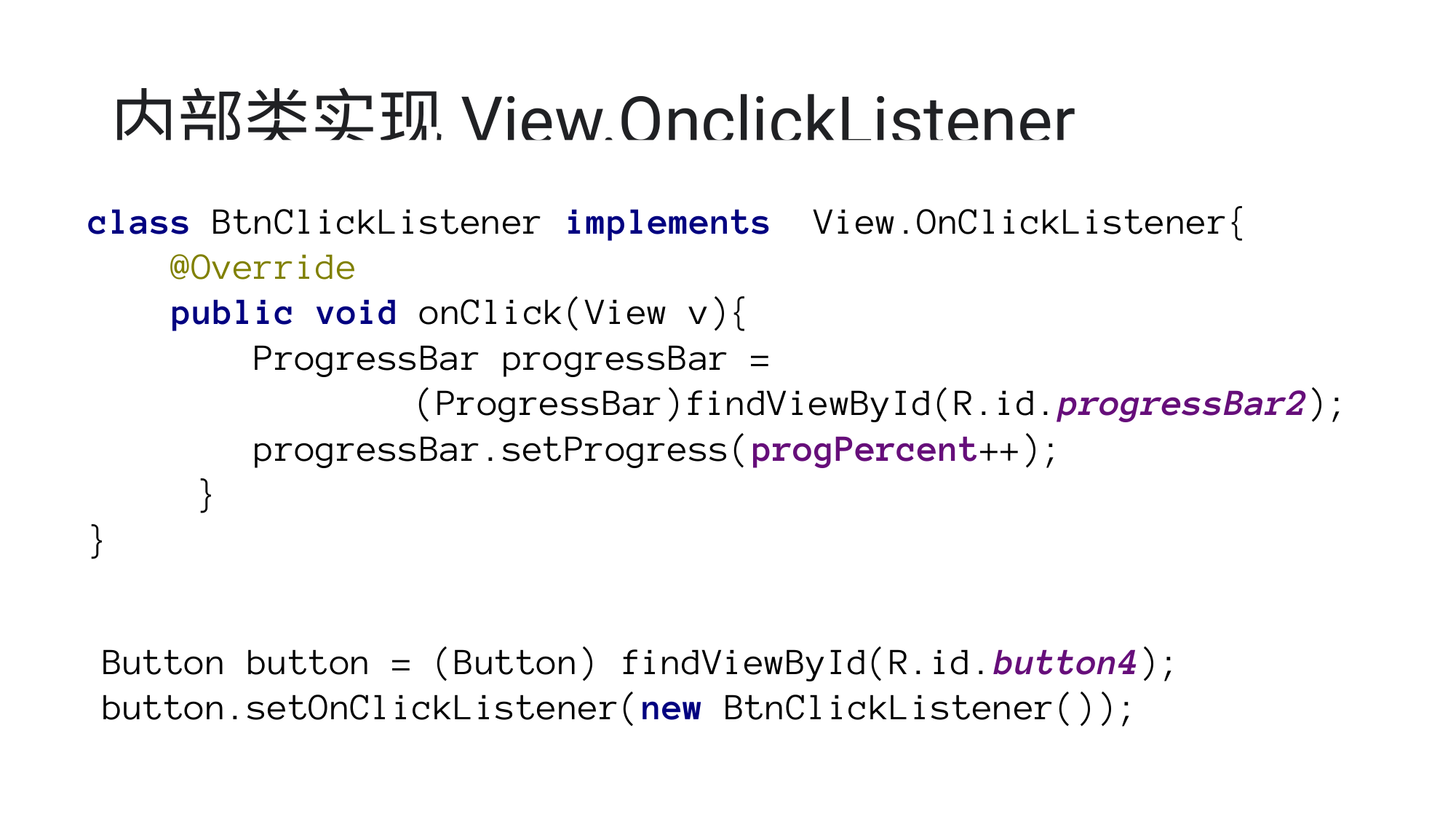

# 内部类实现View.OnclickListener
class BtnClickListener implements  View.OnClickListener{
    @Override
    public void onClick(View v){
        ProgressBar progressBar =
			(ProgressBar)findViewById(R.id.progressBar2);
        progressBar.setProgress(progPercent++);
	}
}
Button button = (Button) findViewById(R.id.button4);
button.setOnClickListener(new BtnClickListener());